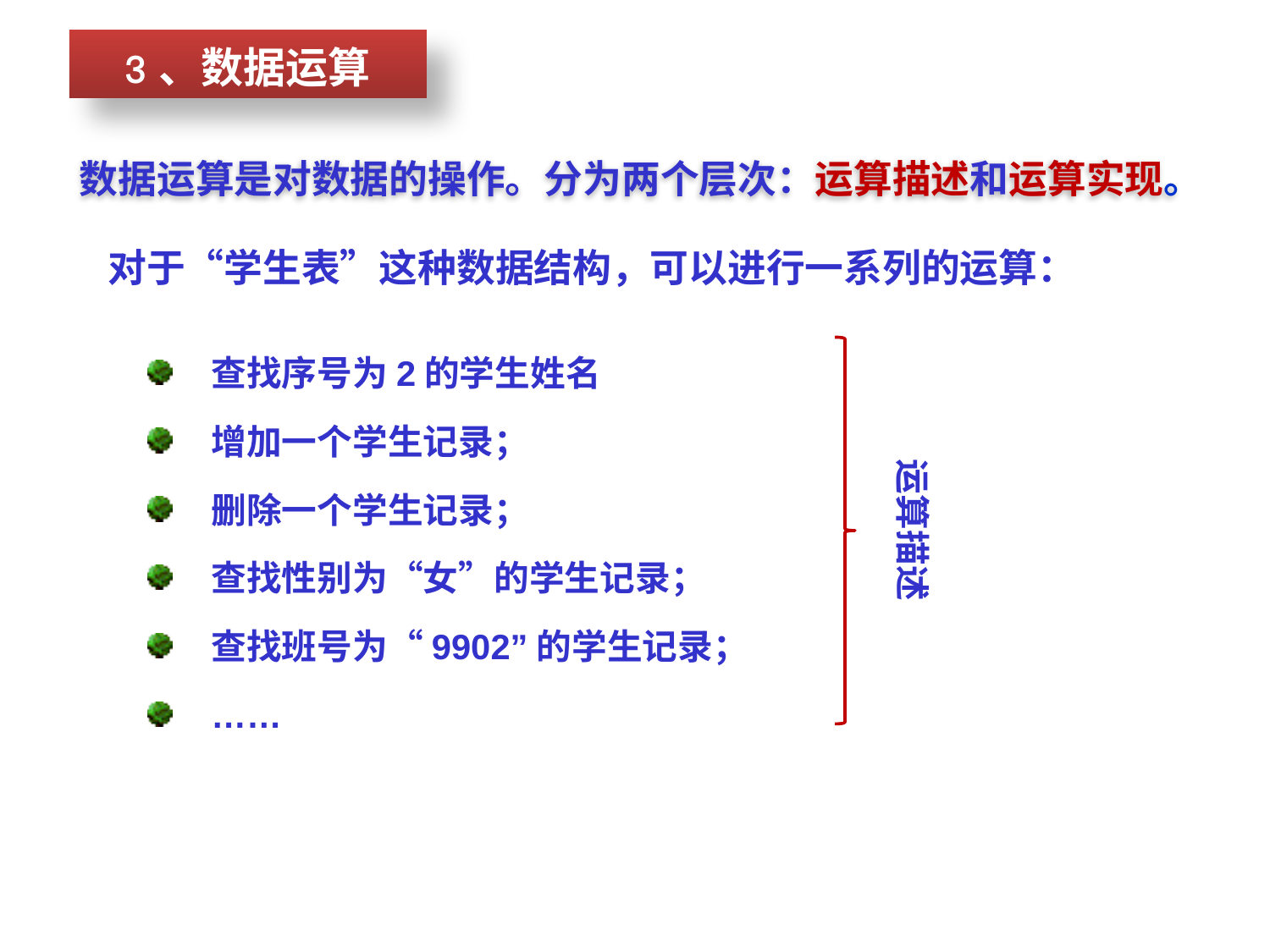

3、数据运算
  数据运算是对数据的操作。分为两个层次：运算描述和运算实现。
   对于“学生表”这种数据结构，可以进行一系列的运算：
查找序号为2的学生姓名
增加一个学生记录；
删除一个学生记录；
查找性别为“女”的学生记录；
查找班号为“9902”的学生记录；
……

运算描述